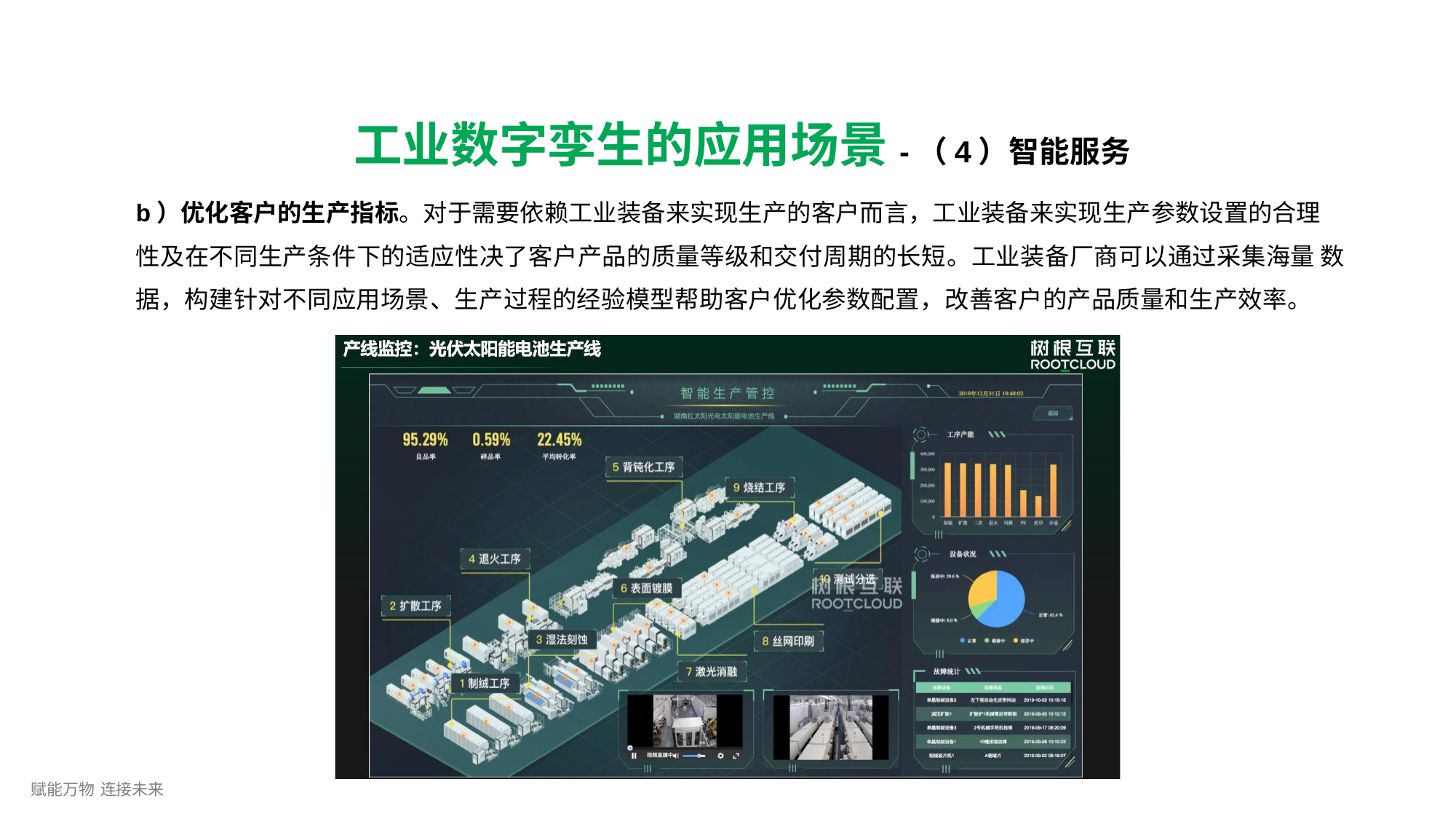

# 工业数字孪生的应用场景-（4）智能服务
b）优化客户的生产指标。对于需要依赖工业装备来实现生产的客户而言，工业装备来实现生产参数设置的合理 性及在不同生产条件下的适应性决了客户产品的质量等级和交付周期的长短。工业装备厂商可以通过采集海量 数据，构建针对不同应用场景、生产过程的经验模型帮助客户优化参数配置，改善客户的产品质量和生产效率。

赋能万物 连接未来